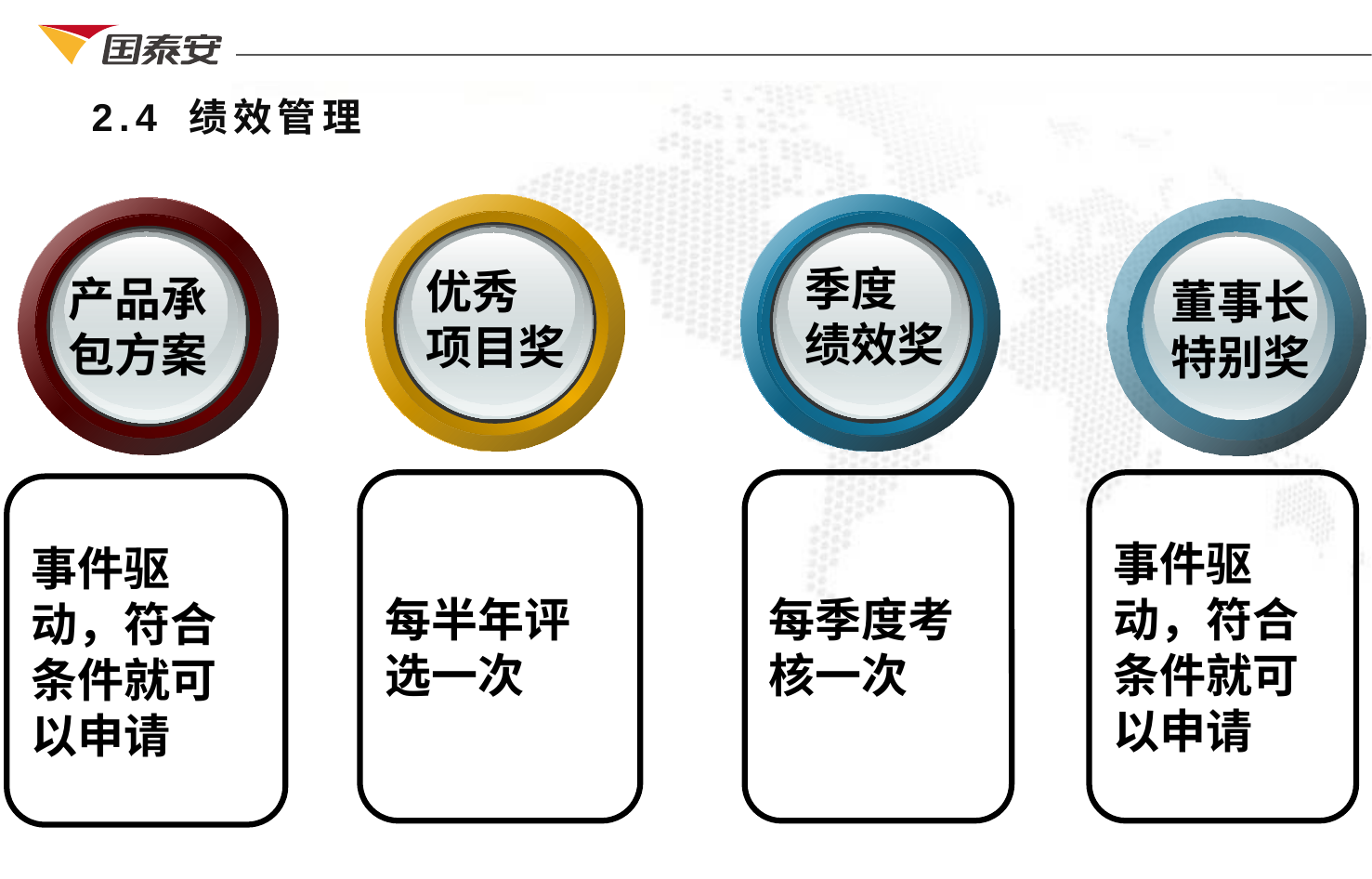

2.4 绩效管理

季度
绩效奖
优秀
项目奖
每半年评选一次
每季度考核一次

产品承
包方案
事件驱动，符合条件就可以申请

董事长
特别奖
事件驱动，符合条件就可以申请